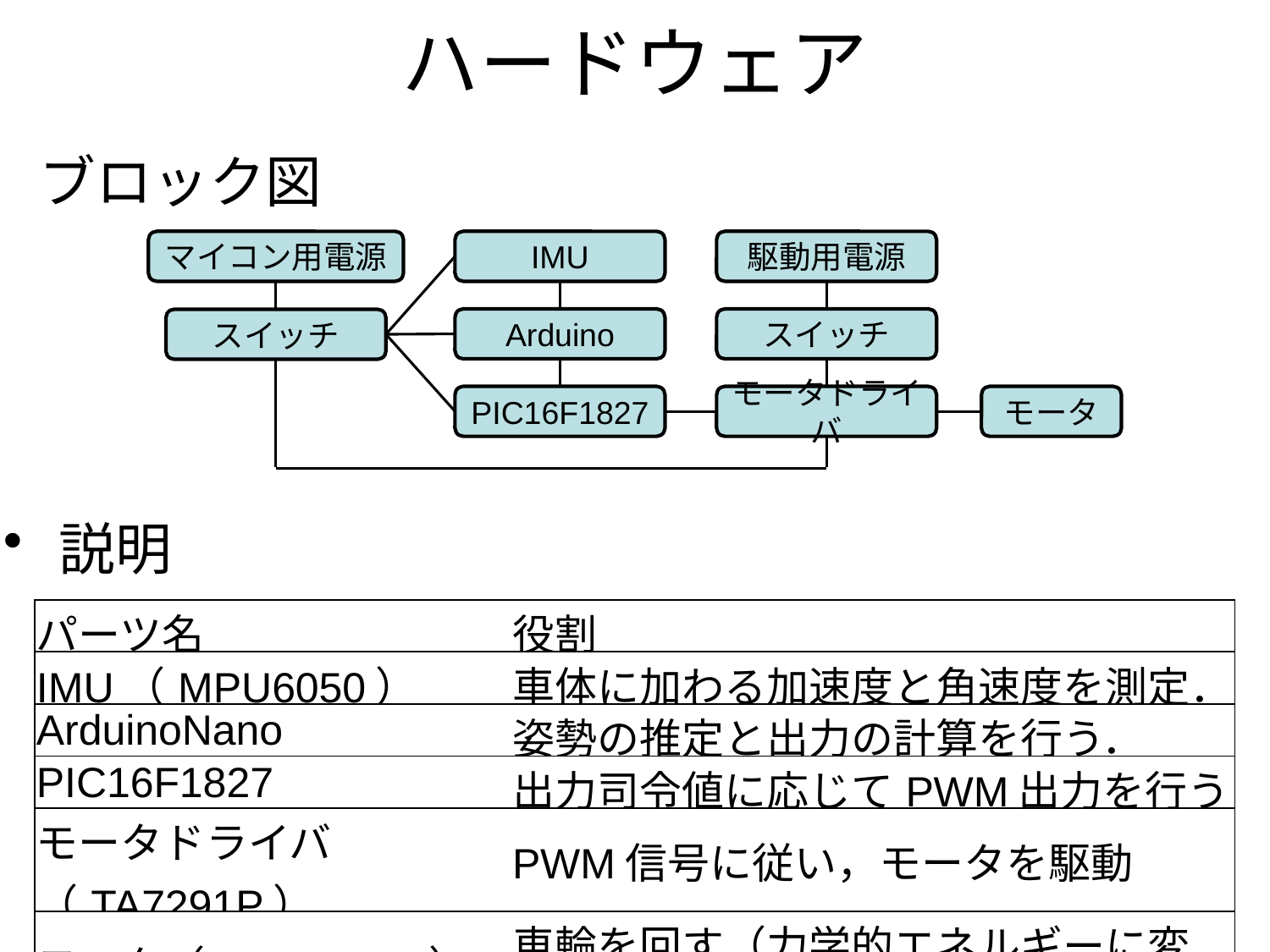

# ハードウェア
 ブロック図
マイコン用電源
IMU
駆動用電源
Arduino
スイッチ
スイッチ
PIC16F1827
モータドライバ
モータ
 説明
| パーツ名 | 役割 |
| --- | --- |
| IMU（MPU6050） | 車体に加わる加速度と角速度を測定． |
| ArduinoNano | 姿勢の推定と出力の計算を行う． |
| PIC16F1827 | 出力司令値に応じてPWM出力を行う |
| モータドライバ（TA7291P） | PWM信号に従い，モータを駆動 |
| モータ（RE-260RA） | 車輪を回す（力学的エネルギーに変換） |